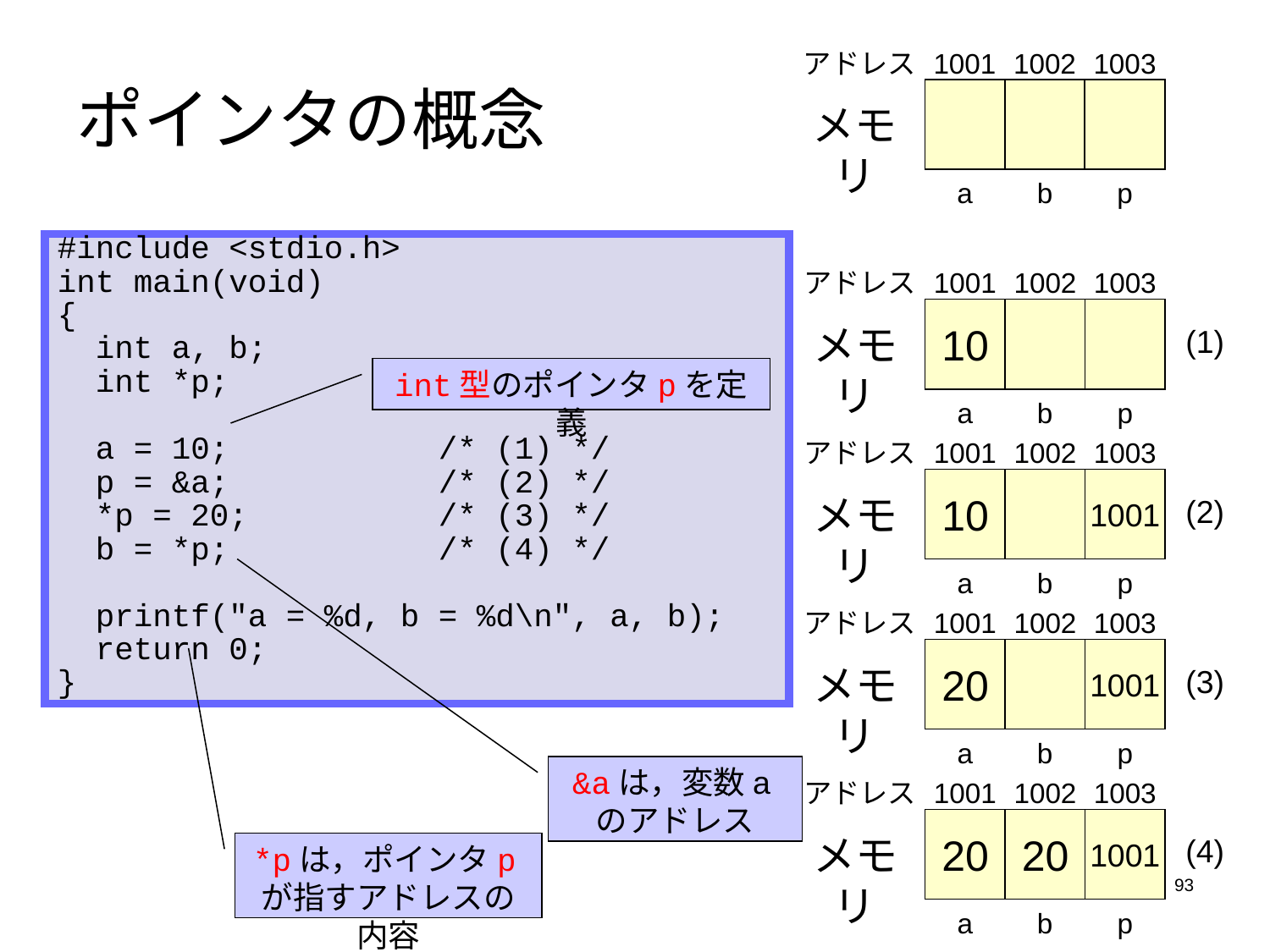

# ポインタの概念
アドレス
1001
1002
1003

メモリ
a
b
p
#include <stdio.h>
int main(void)
{
  int a, b;
  int *p;

  a = 10;		/* (1) */
  p = &a;		/* (2) */
  *p = 20;		/* (3) */
  b = *p;		/* (4) */

  printf("a = %d, b = %d\n", a, b);
  return 0;
}
アドレス
1001
1002
1003
10

メモリ
a
b
p
(1)
int型のポインタpを定義

アドレス
1001
1002
1003
10

1001
メモリ
a
b
p
(2)
アドレス
1001
1002
1003
20

1001
メモリ
a
b
p
(3)
&aは，変数aのアドレス

アドレス
1001
1002
1003
20
20
1001
メモリ
a
b
p
(4)
*pは，ポインタpが指すアドレスの内容

93